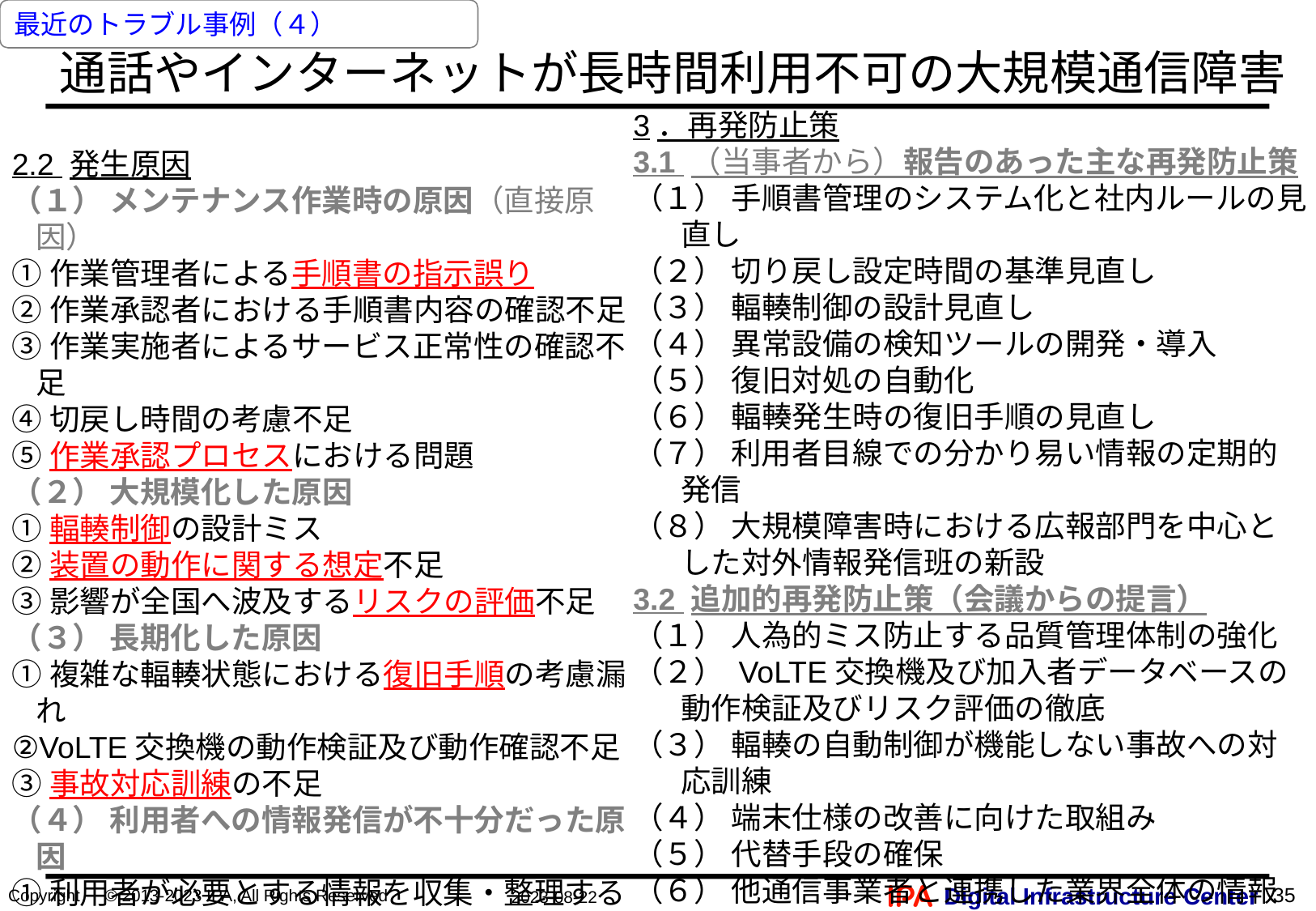

最近のトラブル事例（４）
# 通話やインターネットが長時間利用不可の大規模通信障害
3．再発防止策
3.1 （当事者から）報告のあった主な再発防止策
（１） 手順書管理のシステム化と社内ルールの見直し
（２） 切り戻し設定時間の基準見直し
（３） 輻輳制御の設計見直し
（４） 異常設備の検知ツールの開発・導入
（５） 復旧対処の自動化
（６） 輻輳発生時の復旧手順の見直し
（７） 利用者目線での分かり易い情報の定期的発信
（８） 大規模障害時における広報部門を中心とした対外情報発信班の新設
3.2 追加的再発防止策（会議からの提言）
（１） 人為的ミス防止する品質管理体制の強化
（２） VoLTE交換機及び加入者データベースの動作検証及びリスク評価の徹底
（３） 輻輳の自動制御が機能しない事故への対応訓練
（４） 端末仕様の改善に向けた取組み
（５） 代替手段の確保
（６） 他通信事業者と連携した業界全体の情報発信の改善
2.2 発生原因
（１） メンテナンス作業時の原因（直接原因）
①作業管理者による手順書の指示誤り
②作業承認者における手順書内容の確認不足
③作業実施者によるサービス正常性の確認不足
④切戻し時間の考慮不足
⑤作業承認プロセスにおける問題
（２） 大規模化した原因
①輻輳制御の設計ミス
②装置の動作に関する想定不足
③影響が全国へ波及するリスクの評価不足
（３） 長期化した原因
①複雑な輻輳状態における復旧手順の考慮漏れ
②VoLTE交換機の動作検証及び動作確認不足
③事故対応訓練の不足
（４） 利用者への情報発信が不十分だった原因
①利用者が必要とする情報を収集・整理する障害時の社内体制
②分かりづらい表現・用語による情報発信